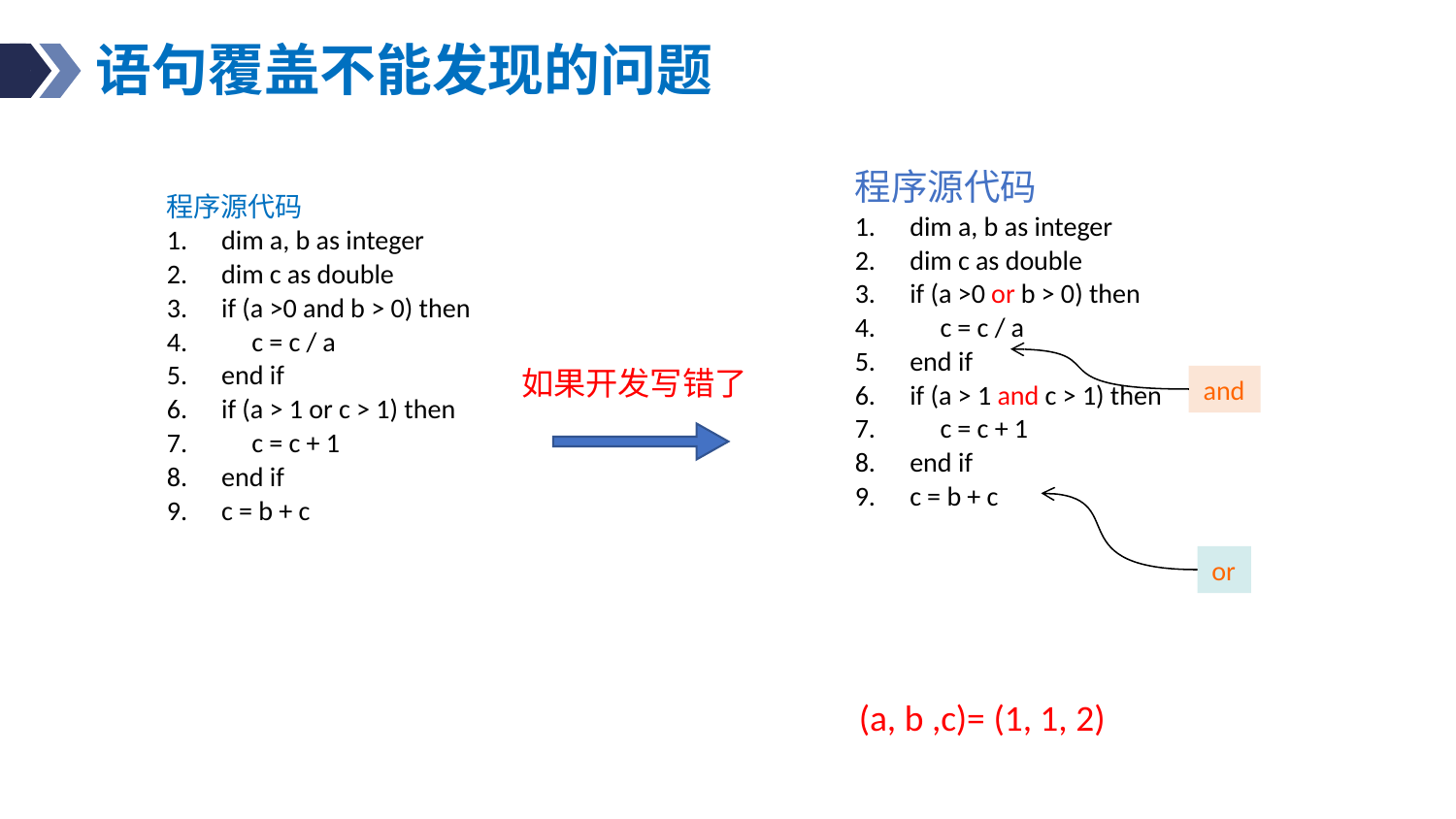

# 语句覆盖不能发现的问题
程序源代码
1.	dim a, b as integer
dim c as double
if (a >0 or b > 0) then
     c = c / a
end if
if (a > 1 and c > 1) then
     c = c + 1
end if
c = b + c
程序源代码
1.	dim a, b as integer
dim c as double
if (a >0 and b > 0) then
     c = c / a
end if
if (a > 1 or c > 1) then
     c = c + 1
end if
c = b + c

如果开发写错了
and
or
(a, b ,c)= (1, 1, 2)